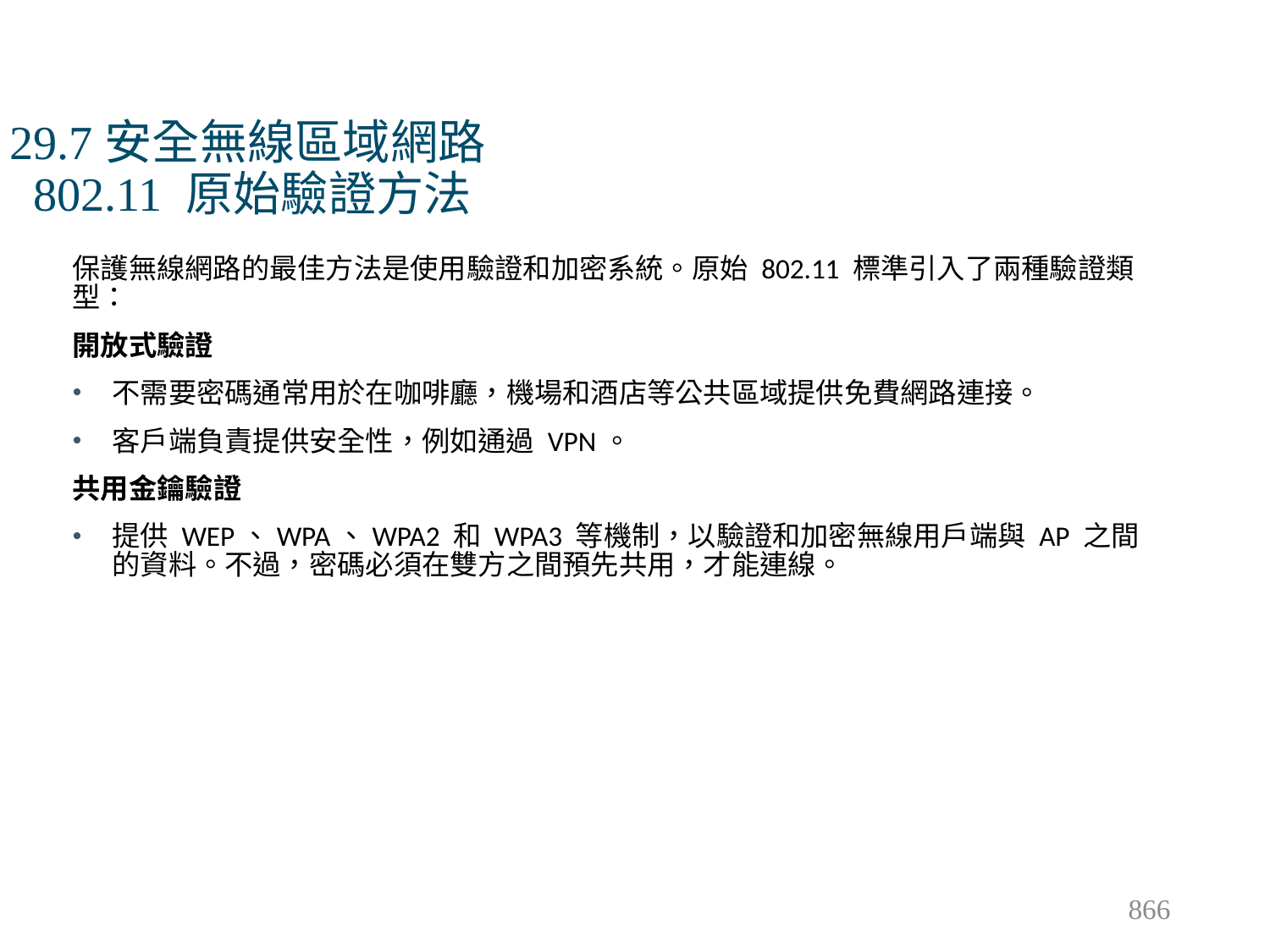

# 29.7安全無線區域網路 802.11 原始驗證方法
保護無線網路的最佳方法是使用驗證和加密系統。原始 802.11 標準引入了兩種驗證類型：
開放式驗證
不需要密碼通常用於在咖啡廳，機場和酒店等公共區域提供免費網路連接。
客戶端負責提供安全性，例如通過 VPN。
共用金鑰驗證
提供 WEP、WPA、WPA2 和 WPA3 等機制，以驗證和加密無線用戶端與 AP 之間的資料。不過，密碼必須在雙方之間預先共用，才能連線。
866